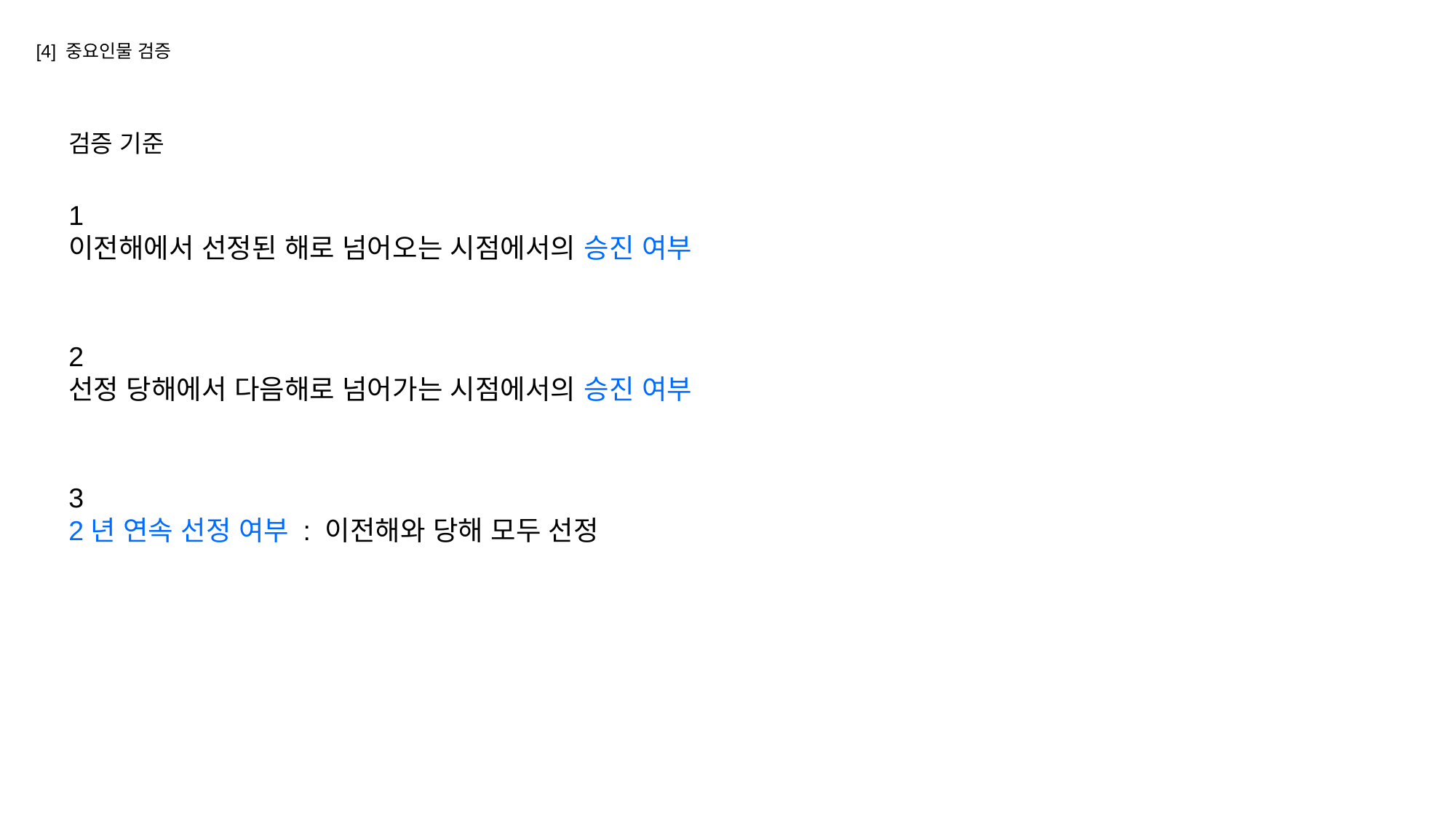

[4] 중요인물 검증
검증 기준

1
이전해에서 선정된 해로 넘어오는 시점에서의 승진 여부
2
선정 당해에서 다음해로 넘어가는 시점에서의 승진 여부
3
2년 연속 선정 여부 : 이전해와 당해 모두 선정